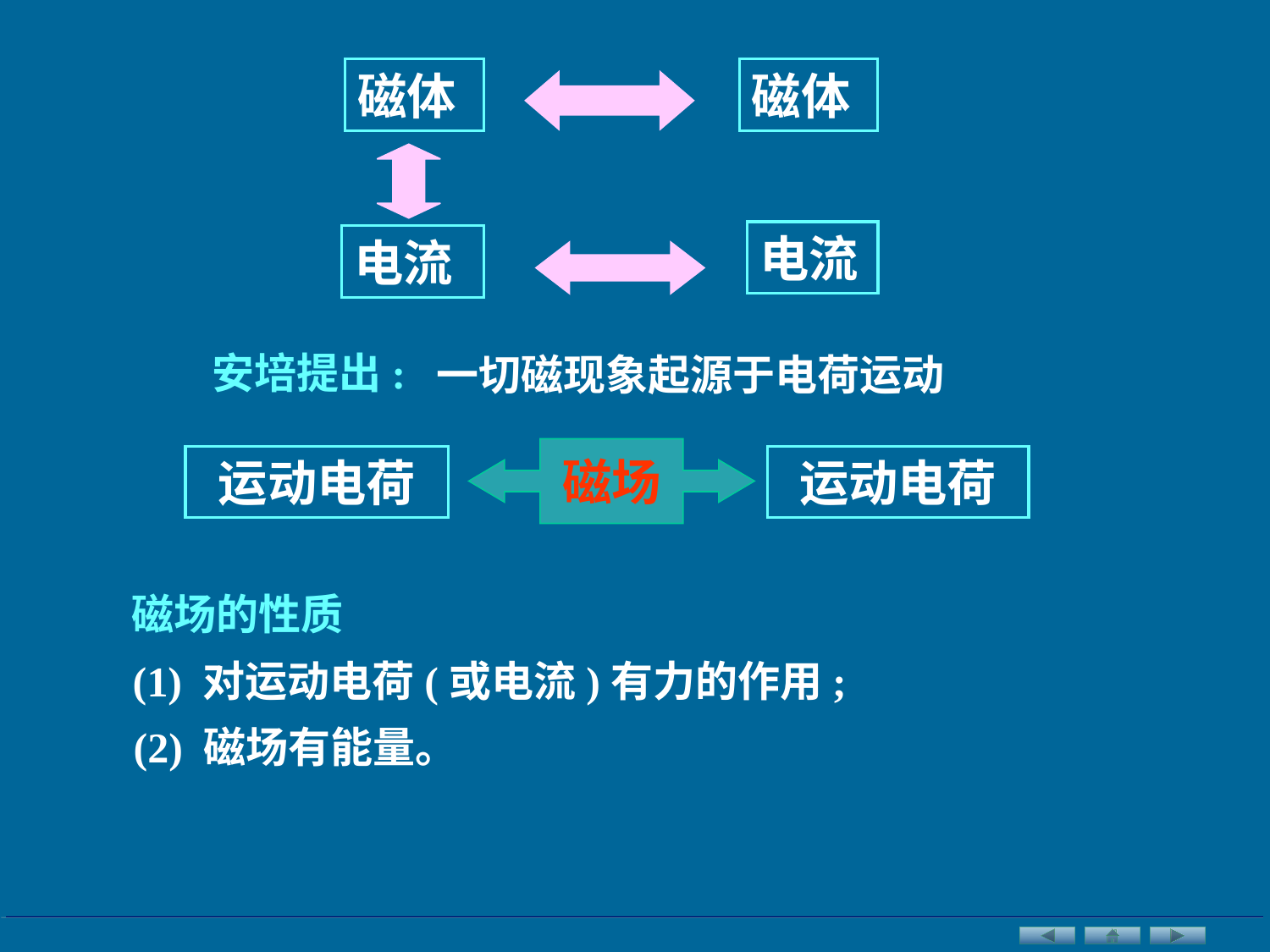

磁体
磁体

电流
电流

安培提出:
一切磁现象起源于电荷运动
磁场
运动电荷
运动电荷
磁场的性质
(1) 对运动电荷(或电流)有力的作用;
(2) 磁场有能量。